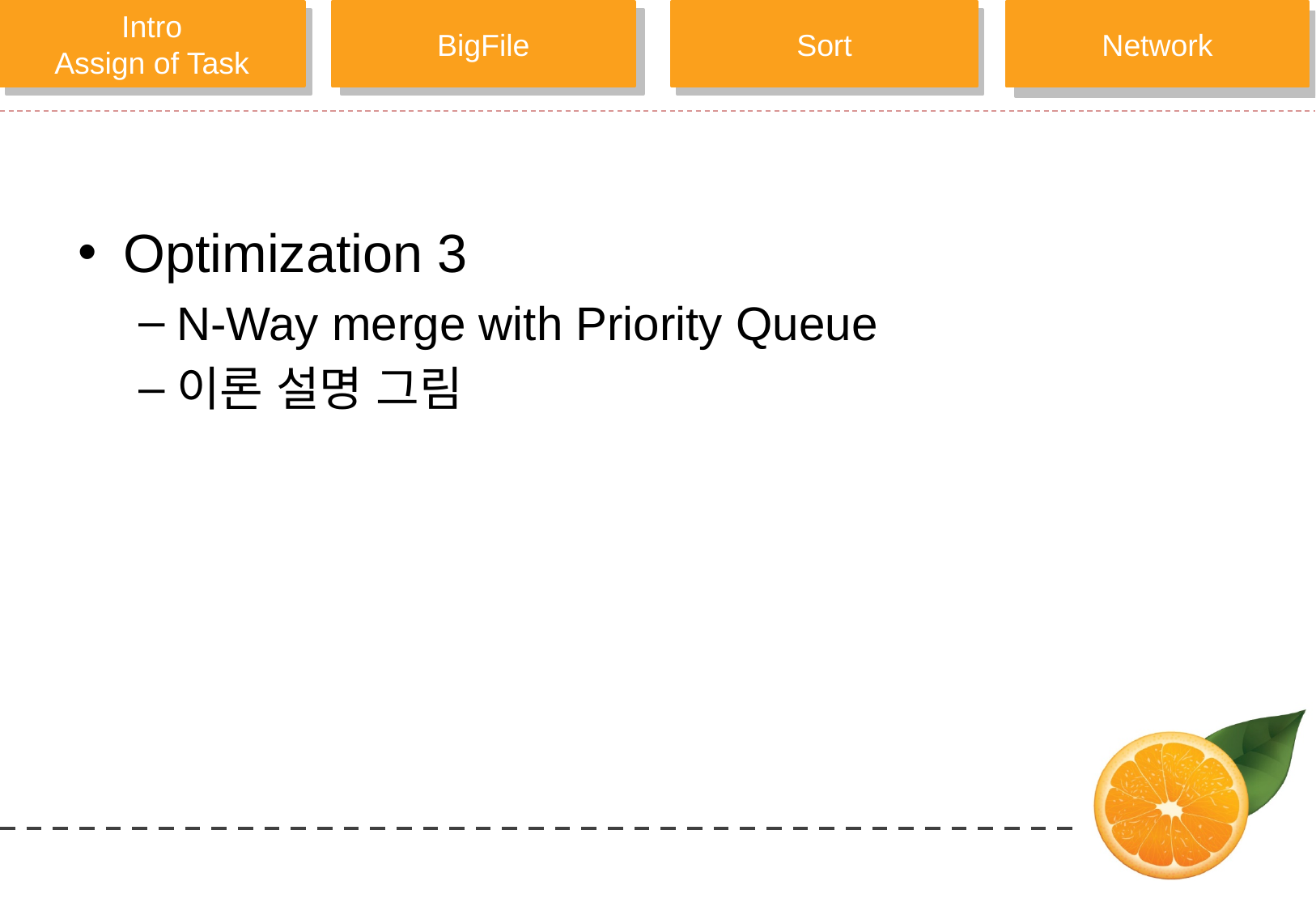

Optimization 3
N-Way merge with Priority Queue
이론 설명 그림